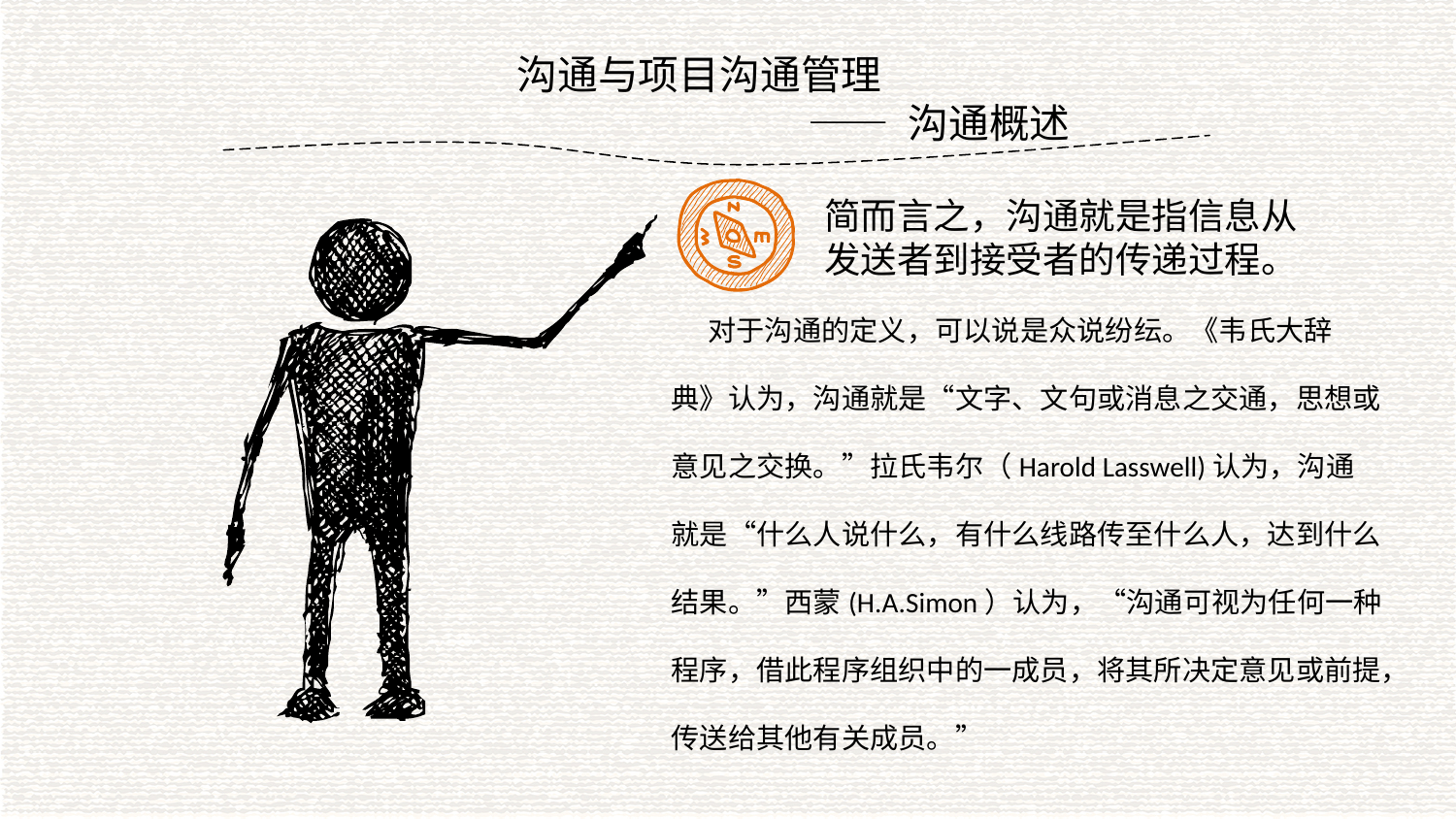

沟通与项目沟通管理
		—— 沟通概述

简而言之，沟通就是指信息从发送者到接受者的传递过程。

     对于沟通的定义，可以说是众说纷纭。《韦氏大辞典》认为，沟通就是“文字、文句或消息之交通，思想或意见之交换。”拉氏韦尔（Harold Lasswell)认为，沟通就是“什么人说什么，有什么线路传至什么人，达到什么结果。”西蒙(H.A.Simon）认为，“沟通可视为任何一种程序，借此程序组织中的一成员，将其所决定意见或前提，传送给其他有关成员。”